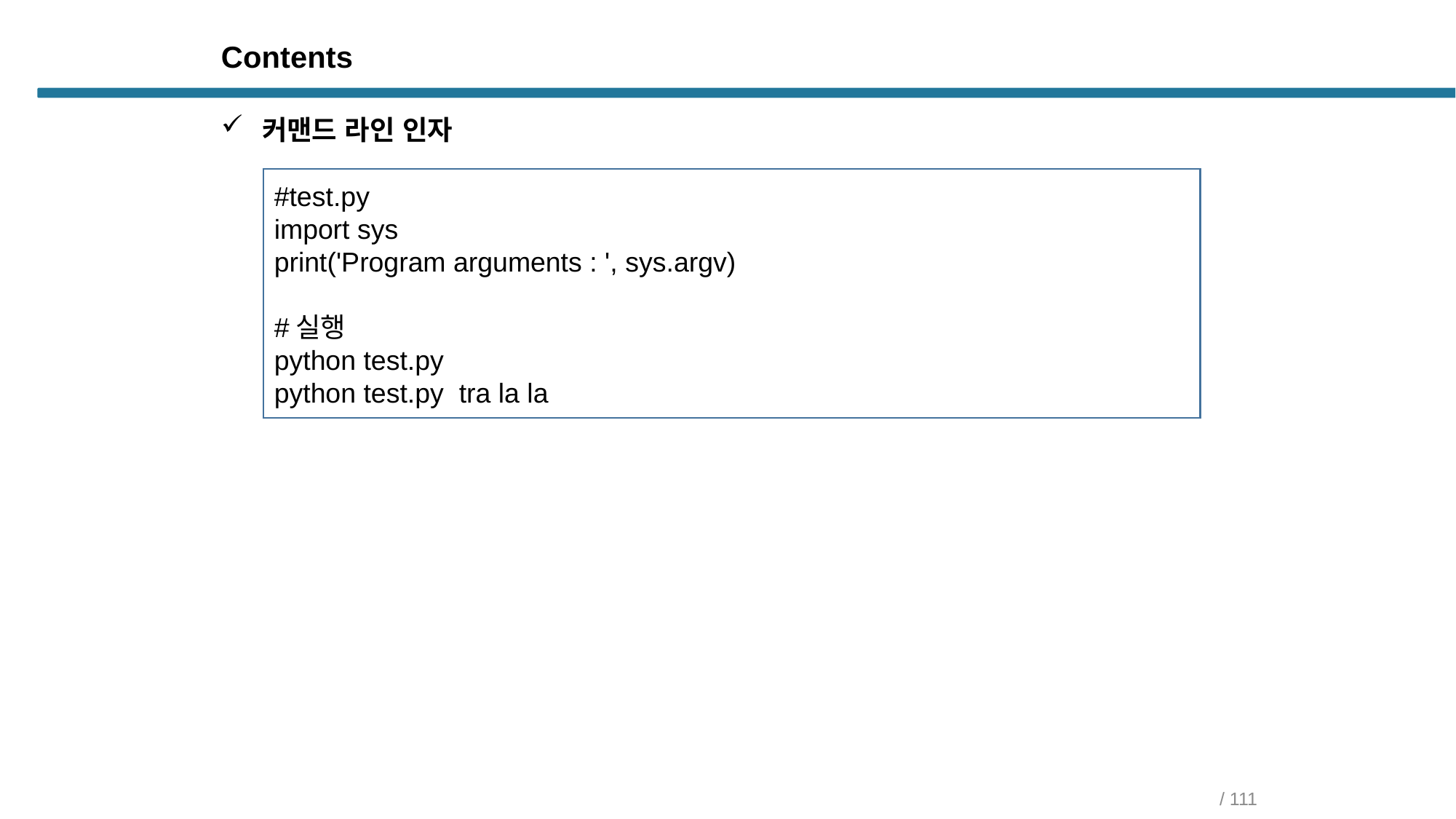

Contents
커맨드 라인 인자
#test.py
import sys
print('Program arguments : ', sys.argv)

#실행
python test.py
python test.py  tra la la
/ 111